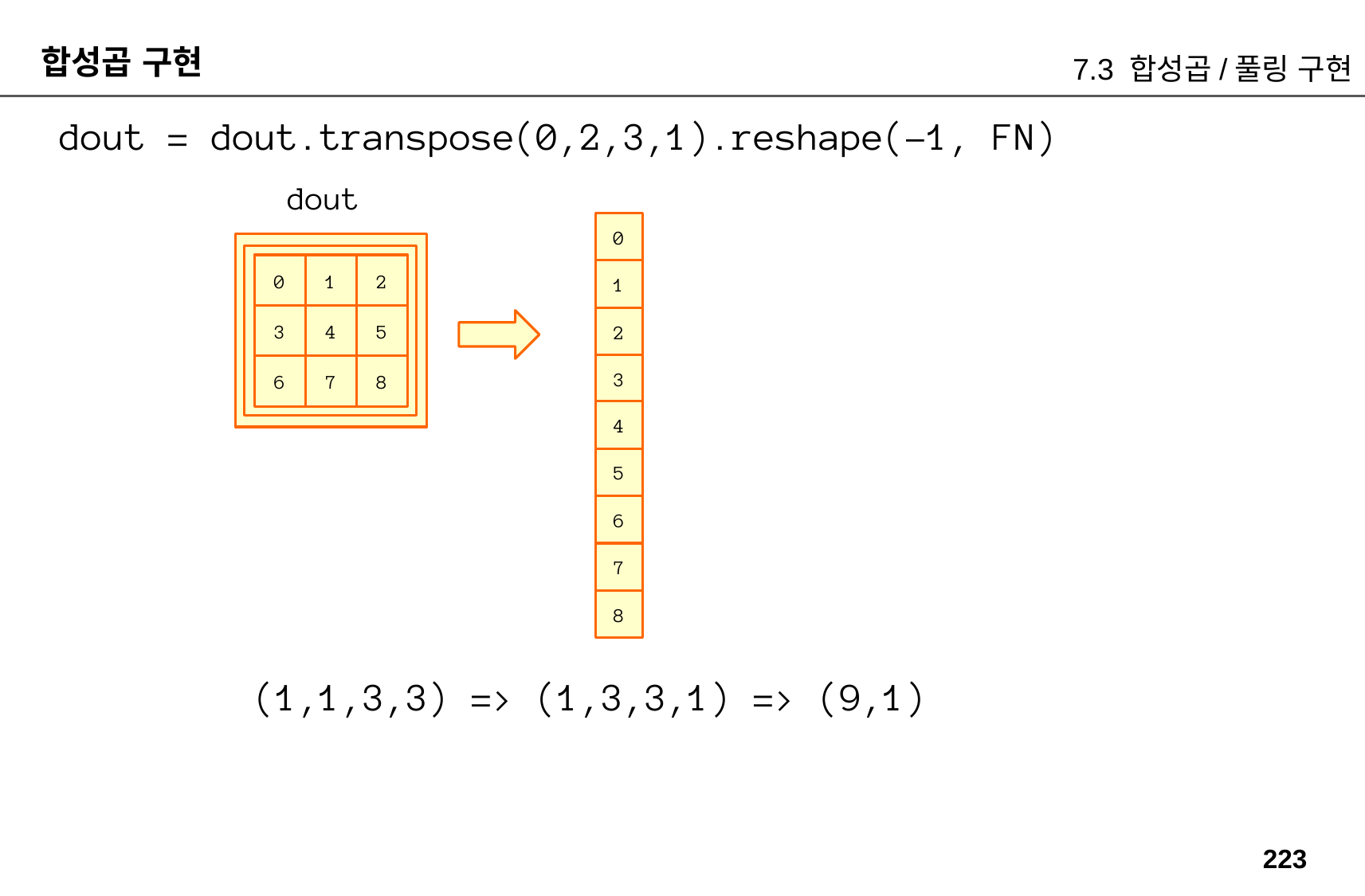

합성곱 구현
7.3 합성곱/풀링 구현
dout = dout.transpose(0,2,3,1).reshape(-1, FN)

dout
0

0
1
2
3
4
5
6
7
8
1
2

3
4
5
6
7
8
(1,1,3,3) => (1,3,3,1) => (9,1)